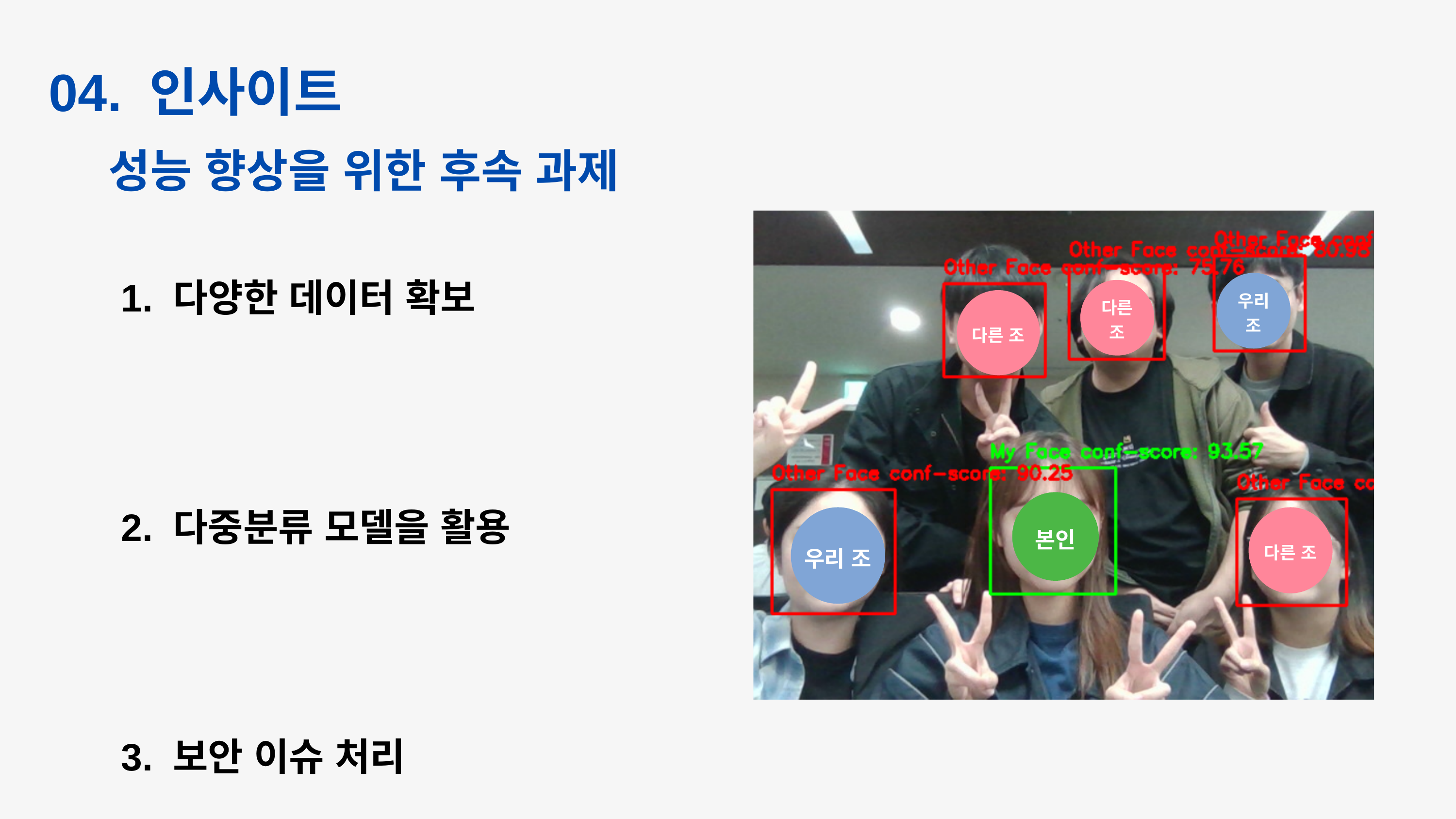

04. 인사이트
성능 향상을 위한 후속 과제
1. 다양한 데이터 확보

2. 다중분류 모델을 활용

3. 보안 이슈 처리

우리 조

다른 조

다른 조

본인

우리 조

다른 조